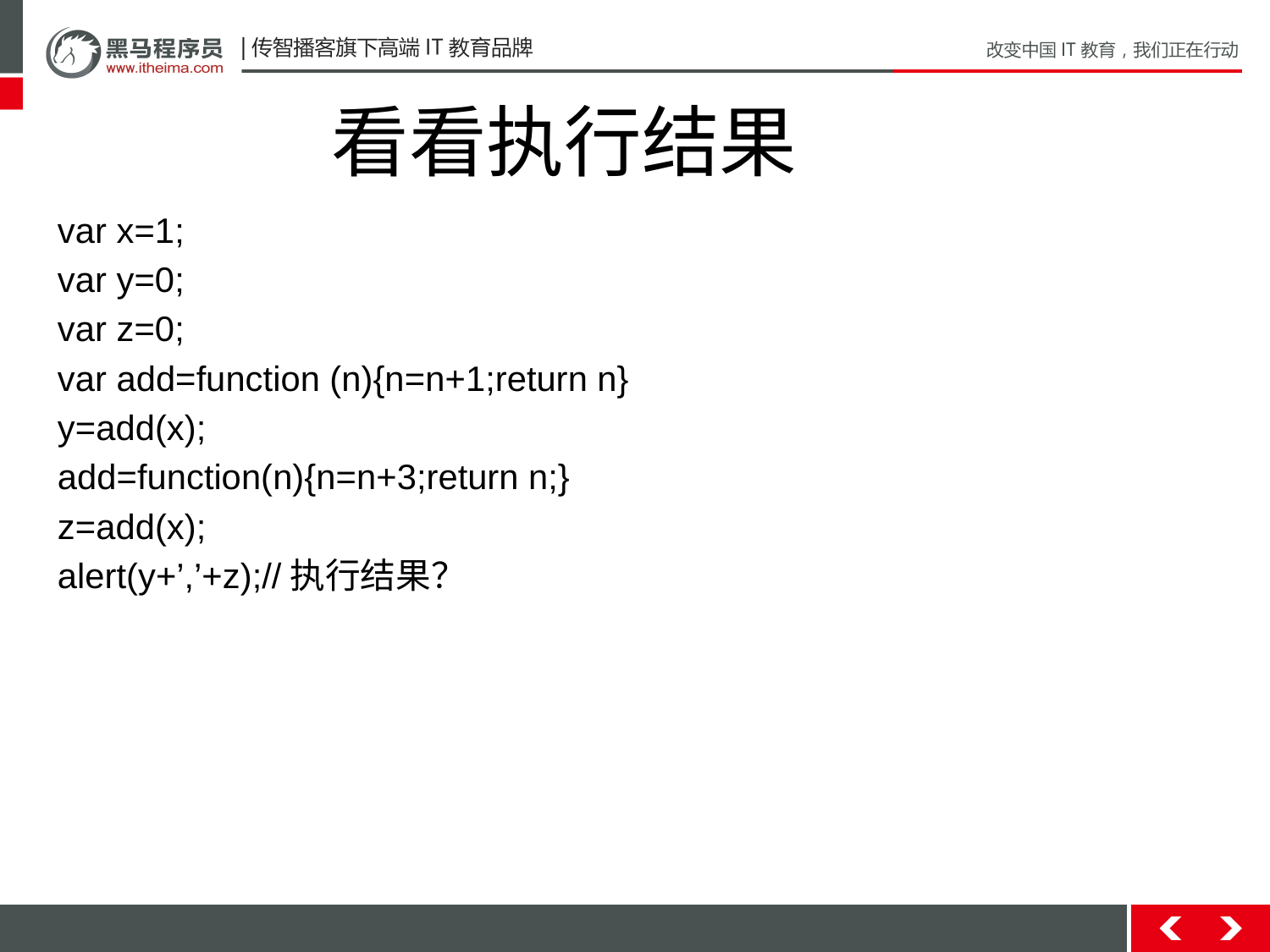

看看执行结果
var x=1;
var y=0;
var z=0;
var add=function (n){n=n+1;return n}
y=add(x);
add=function(n){n=n+3;return n;}
z=add(x);
alert(y+’,’+z);//执行结果？